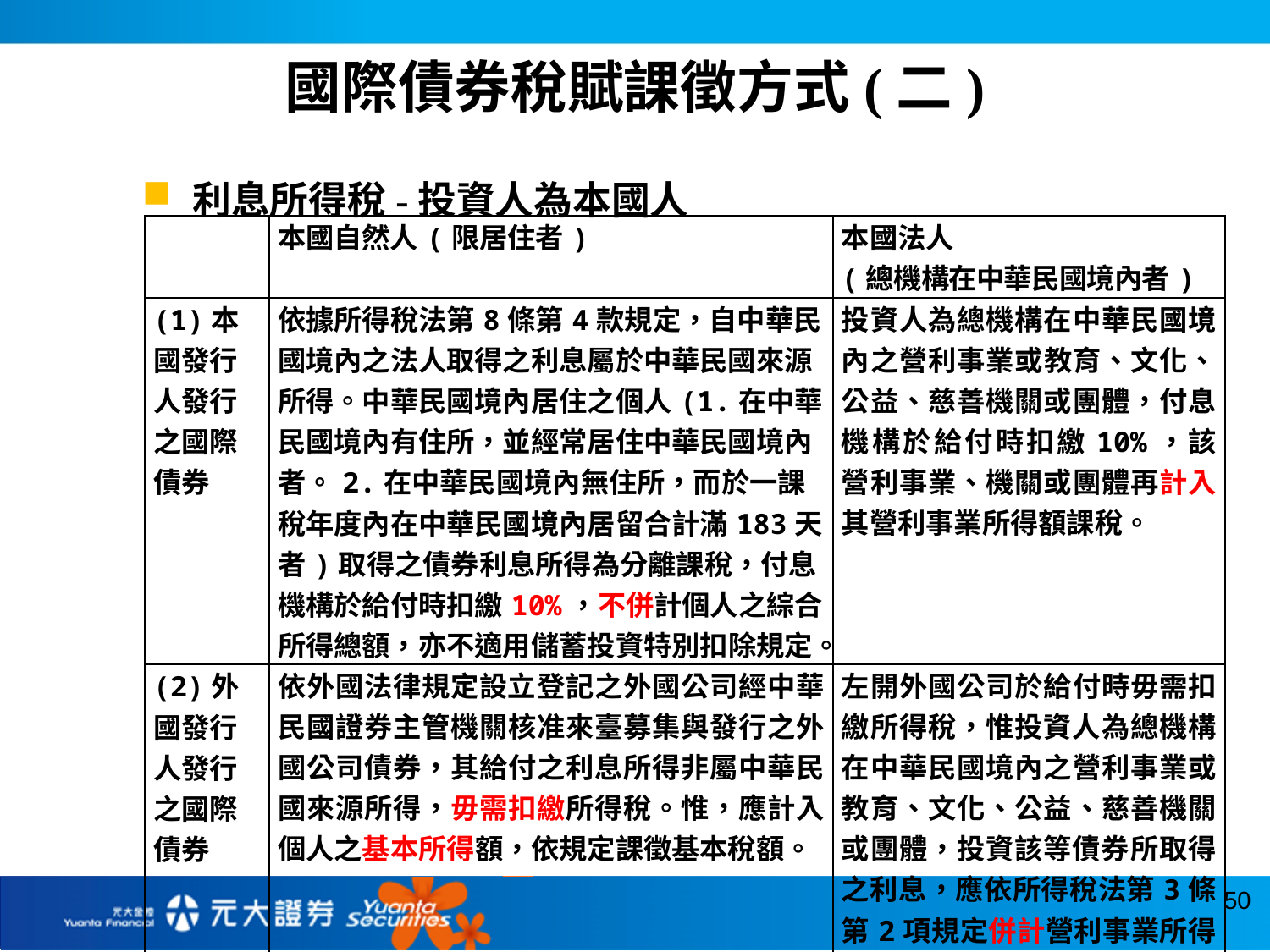

國際債券稅賦課徵方式(二)
利息所得稅-投資人為本國人
|  | 本國自然人(限居住者) | 本國法人 (總機構在中華民國境內者) |
| --- | --- | --- |
| (1)本國發行人發行之國際債券 | 依據所得稅法第8條第4款規定，自中華民國境內之法人取得之利息屬於中華民國來源所得。中華民國境內居住之個人(1.在中華民國境內有住所，並經常居住中華民國境內者。2.在中華民國境內無住所，而於一課稅年度內在中華民國境內居留合計滿183天者)取得之債券利息所得為分離課稅，付息機構於給付時扣繳10%，不併計個人之綜合所得總額，亦不適用儲蓄投資特別扣除規定。 | 投資人為總機構在中華民國境內之營利事業或教育、文化、公益、慈善機關或團體，付息機構於給付時扣繳10%，該營利事業、機關或團體再計入其營利事業所得額課稅。 |
| (2)外國發行人發行之國際債券 | 依外國法律規定設立登記之外國公司經中華民國證券主管機關核准來臺募集與發行之外國公司債券，其給付之利息所得非屬中華民國來源所得，毋需扣繳所得稅。惟，應計入個人之基本所得額，依規定課徵基本稅額。 | 左開外國公司於給付時毋需扣繳所得稅，惟投資人為總機構在中華民國境內之營利事業或教育、文化、公益、慈善機關或團體，投資該等債券所取得之利息，應依所得稅法第3條第2項規定併計營利事業所得額課稅。 |